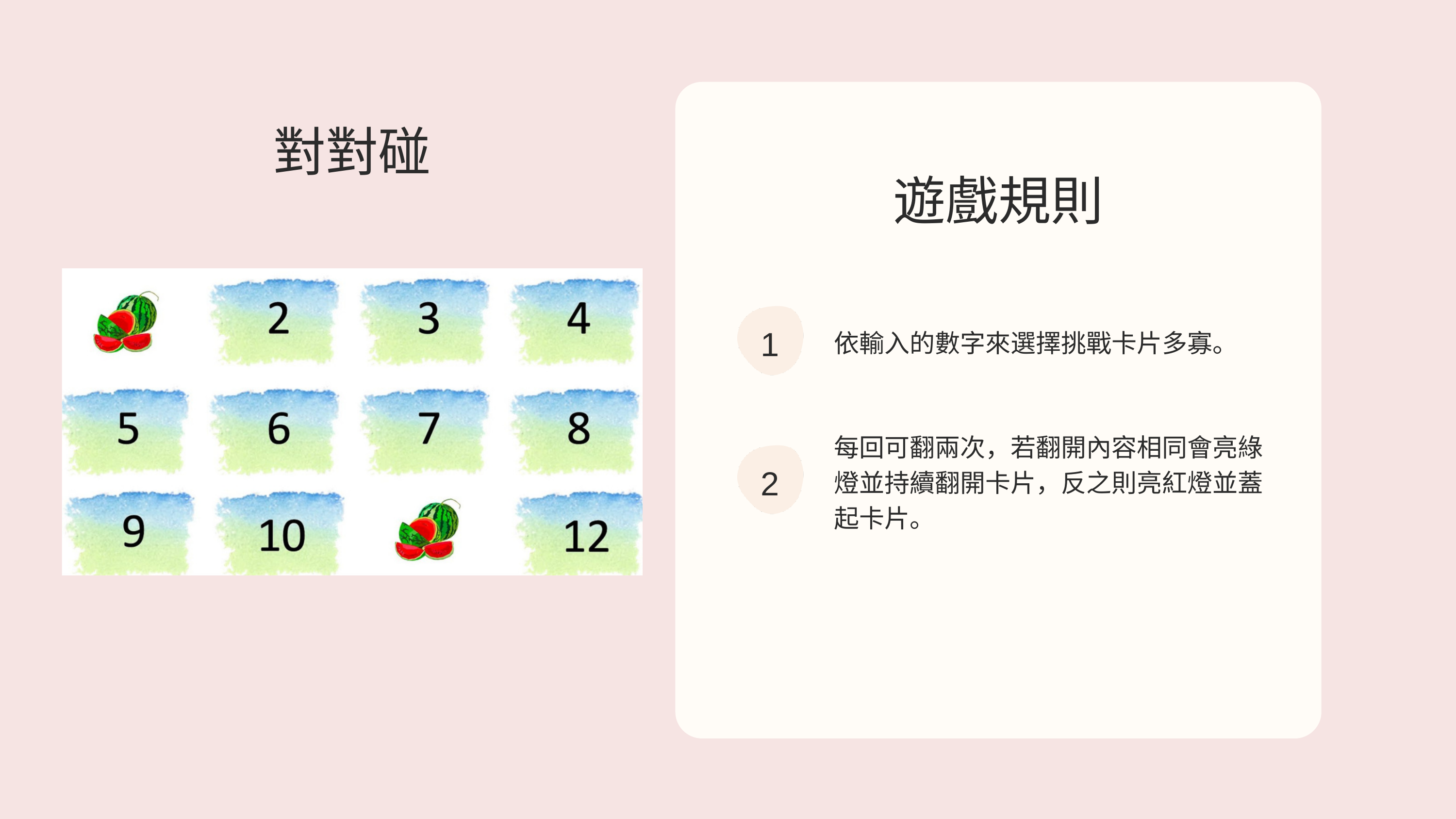

對對碰
遊戲規則

1
依輸入的數字來選擇挑戰卡片多寡。
每回可翻兩次，若翻開內容相同會亮綠燈並持續翻開卡片，反之則亮紅燈並蓋起卡片。

2